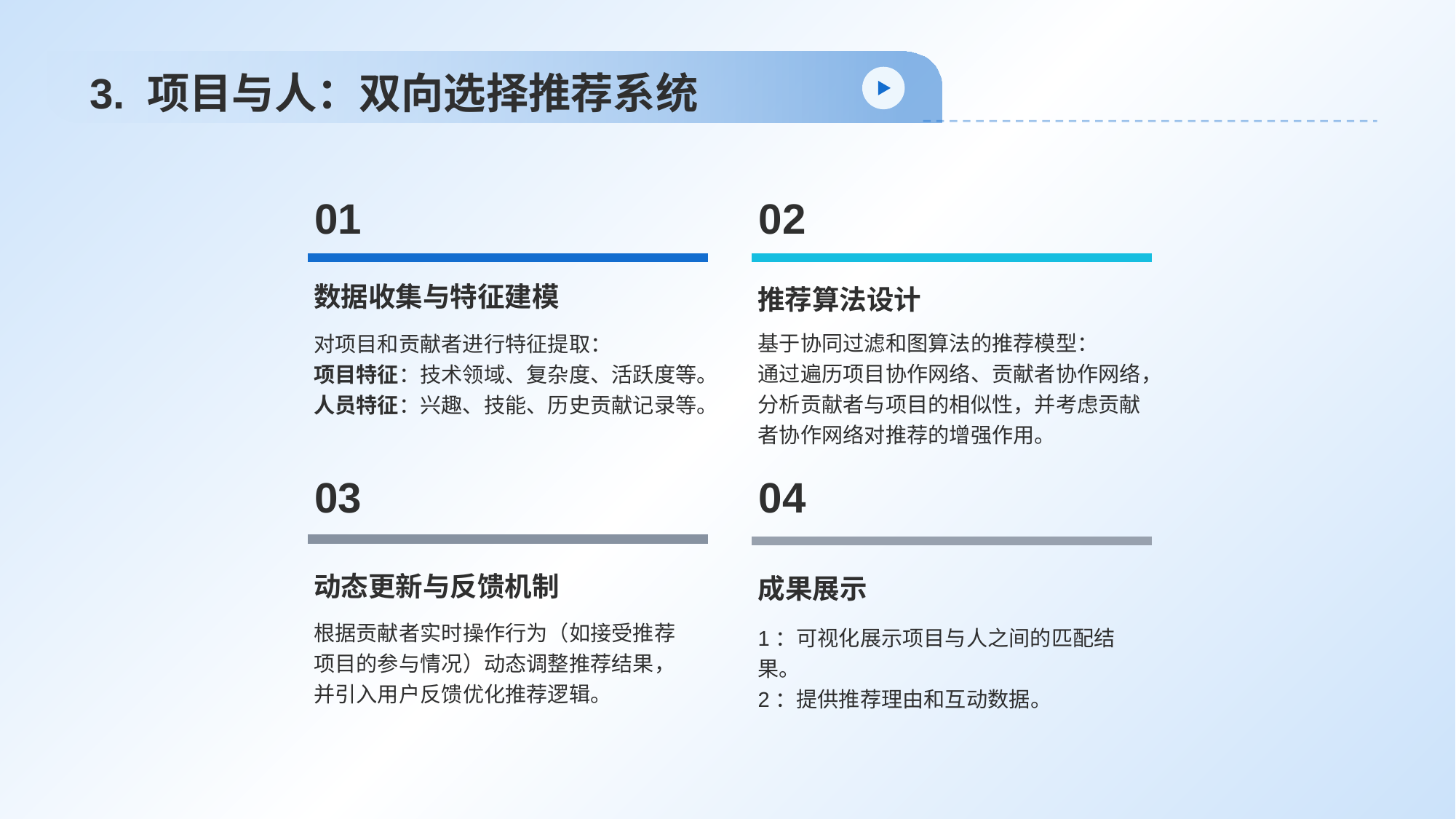

# 3. 项目与人：双向选择推荐系统
01
数据收集与特征建模
对项目和贡献者进行特征提取：
项目特征：技术领域、复杂度、活跃度等。
人员特征：兴趣、技能、历史贡献记录等。
02
推荐算法设计
基于协同过滤和图算法的推荐模型：
通过遍历项目协作网络、贡献者协作网络，分析贡献者与项目的相似性，并考虑贡献者协作网络对推荐的增强作用。
03
动态更新与反馈机制
根据贡献者实时操作行为（如接受推荐项目的参与情况）动态调整推荐结果，并引入用户反馈优化推荐逻辑。
04
成果展示
1：可视化展示项目与人之间的匹配结果。
2：提供推荐理由和互动数据。